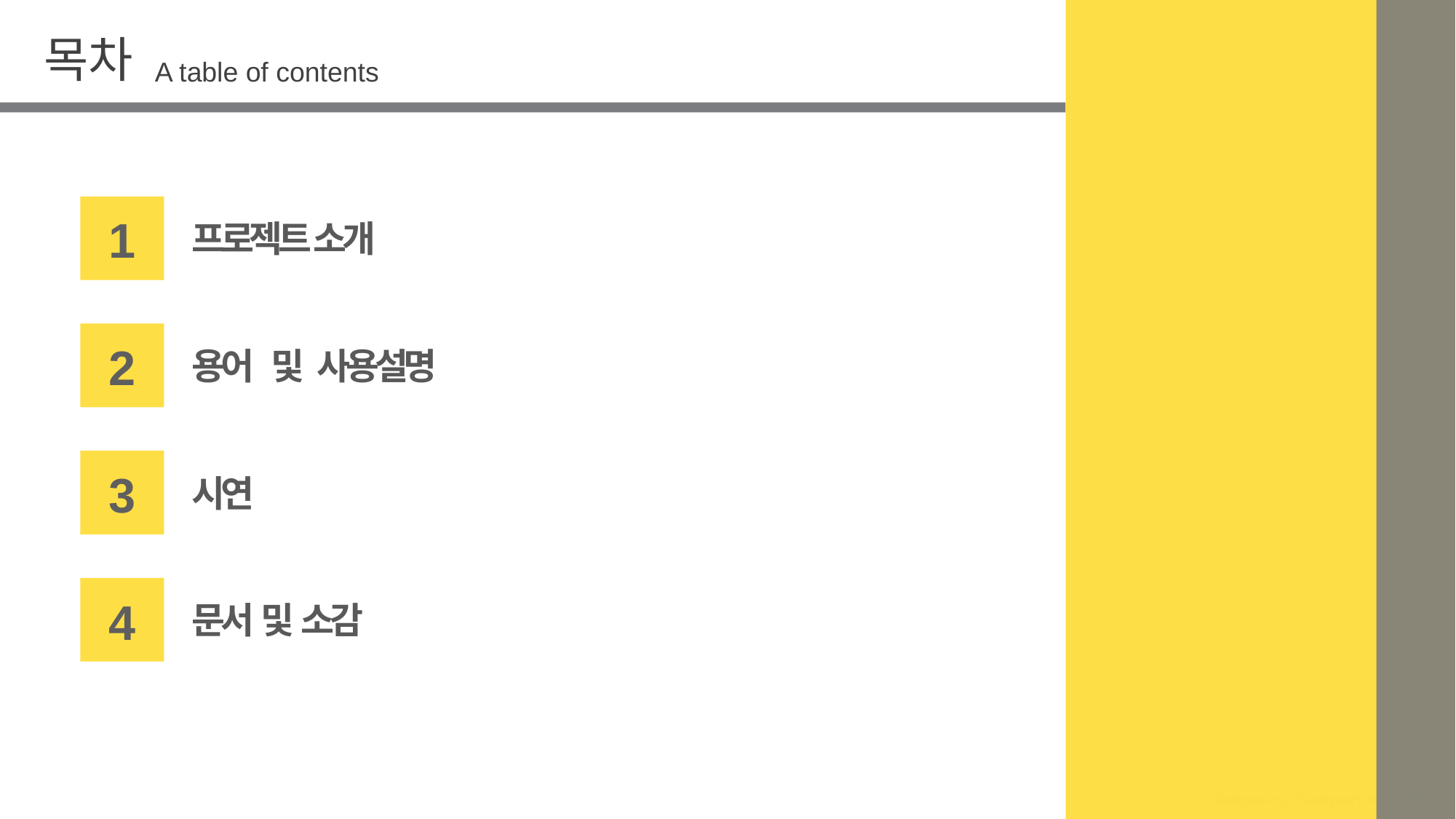

목차
A table of contents

1
프로젝트 소개

2
용어   및   사용설명

3
시연

4
문서  및  소감